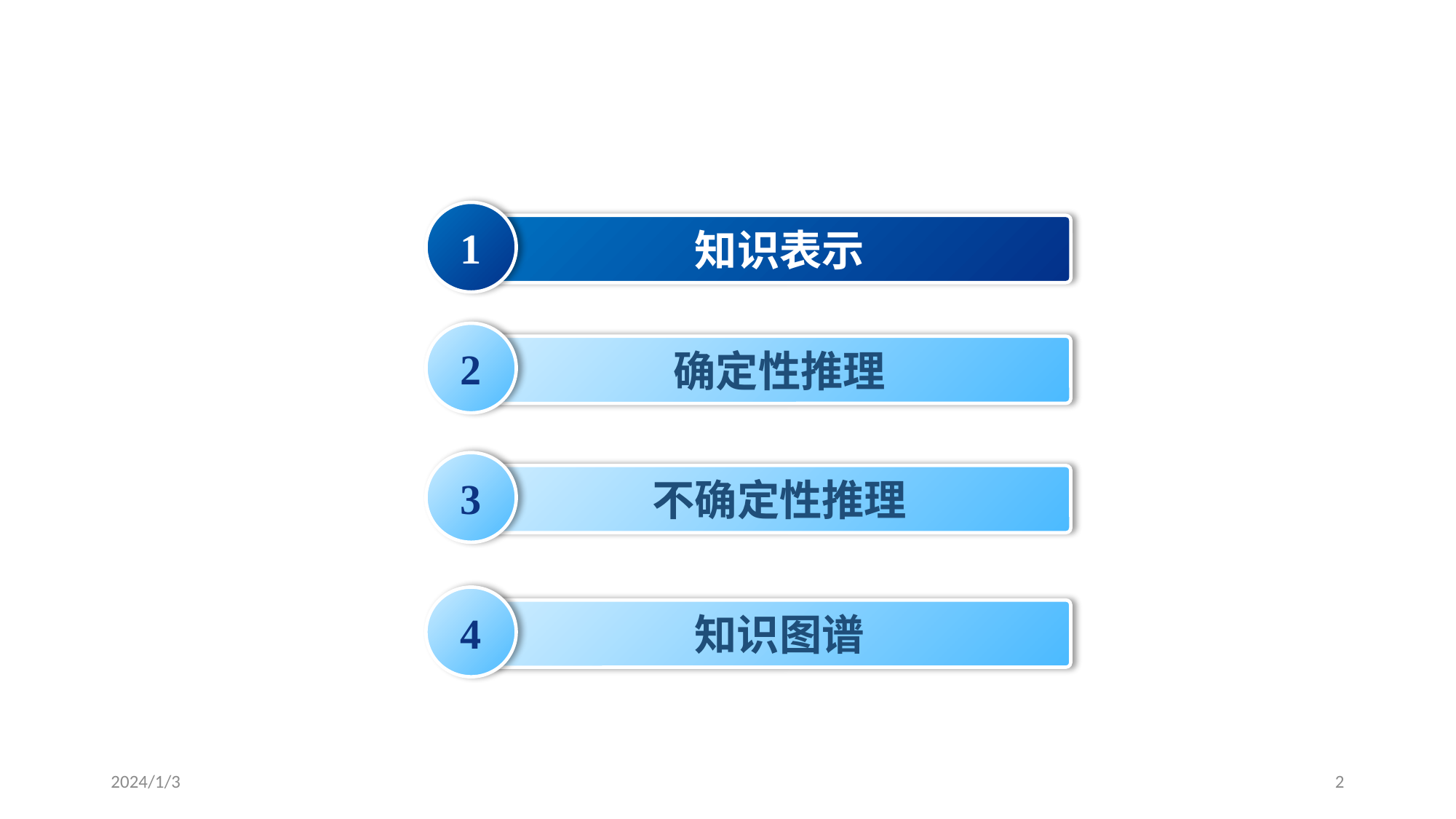

# 第二讲 知识表示与推理
1
知识表示
2
确定性推理
3
不确定性推理
4
知识图谱
2024/1/3
2